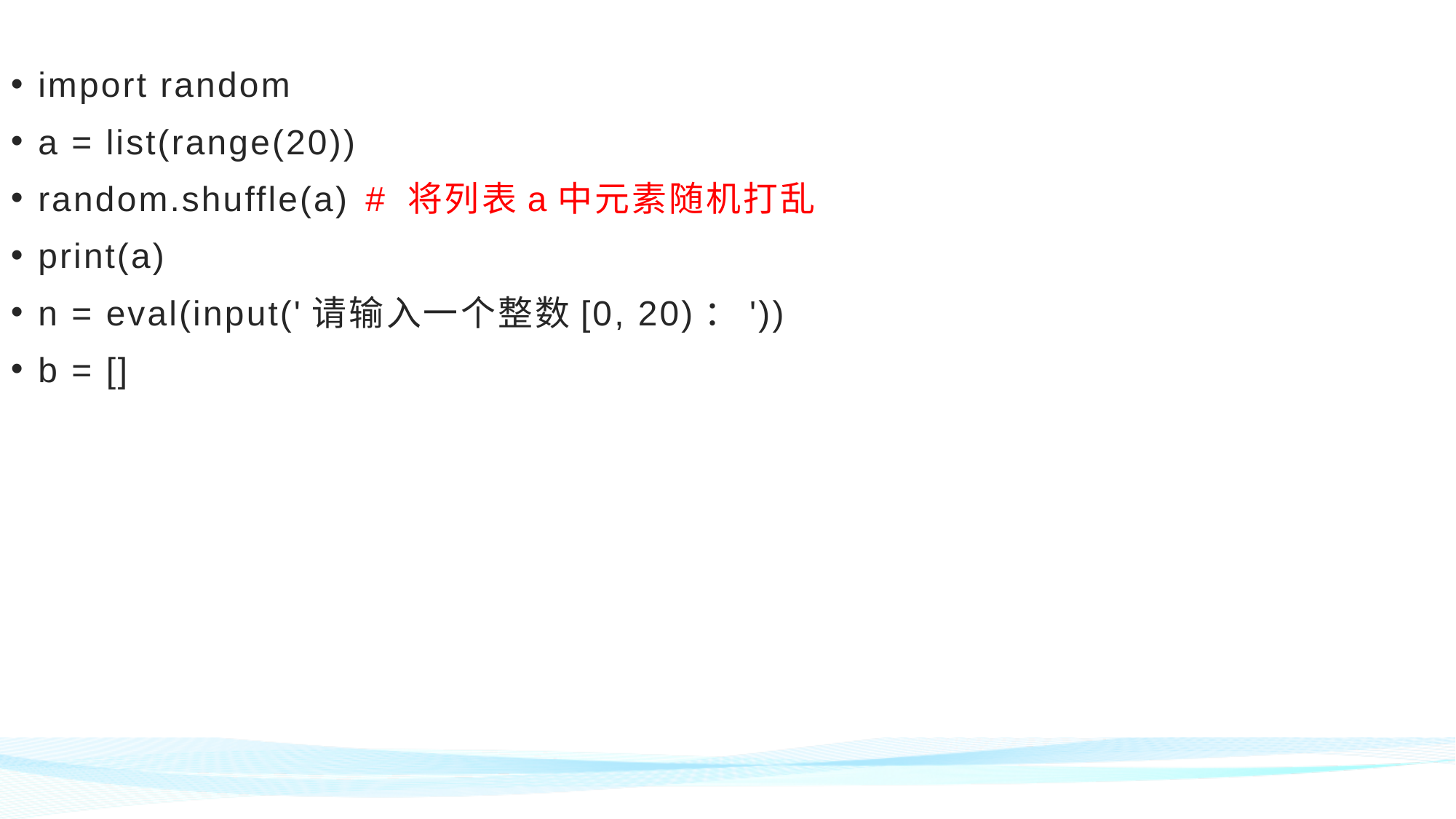

import random
a = list(range(20))
random.shuffle(a)	# 将列表a中元素随机打乱
print(a)
n = eval(input('请输入一个整数[0, 20)：'))
b = []